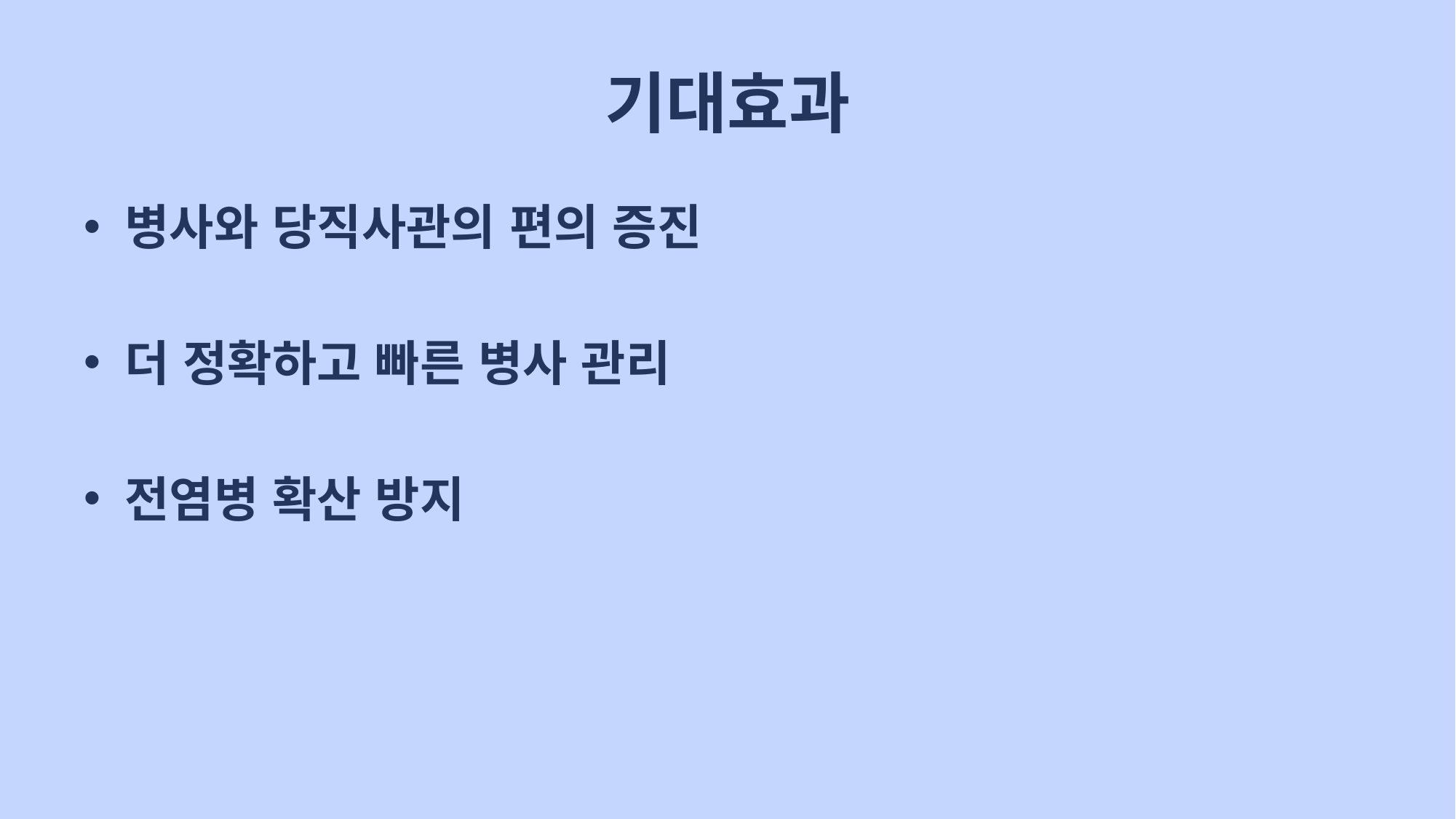

# 기대효과
병사와 당직사관의 편의 증진

더 정확하고 빠른 병사 관리

전염병 확산 방지